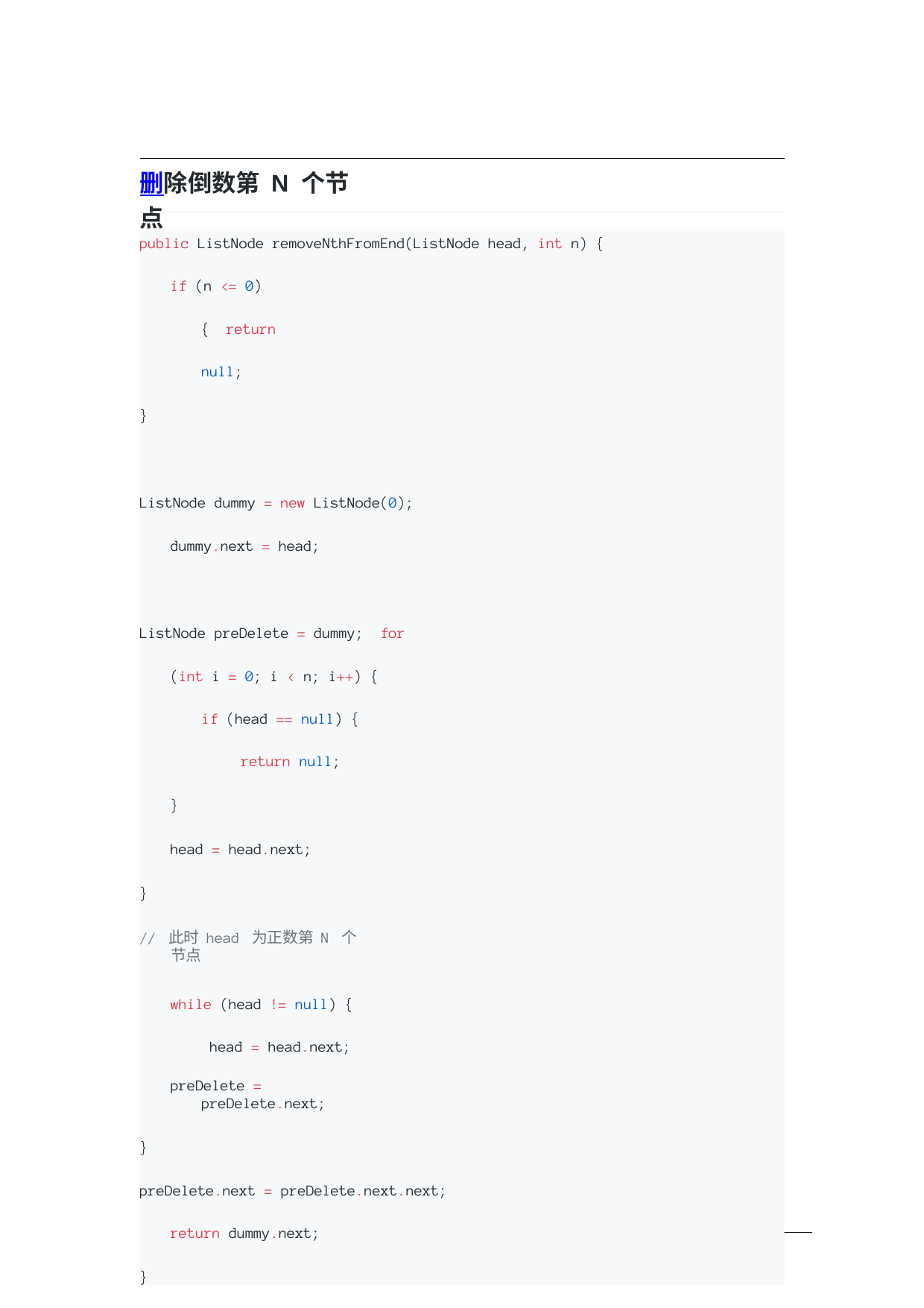

删除倒数第N 个节点

public ListNode removeNthFromEnd(ListNode head, int n) {
if (n <= 0) {  return null;

}

ListNode dummy = new ListNode(0);  dummy.next = head;

ListNode preDelete = dummy;  for (int i = 0; i < n; i++) {
if (head == null) {  return null;

}

head = head.next;

}

// 此时 head 为正数第 N 个节点
while (head != null) {  head = head.next;

preDelete = preDelete.next;

}
preDelete.next = preDelete.next.next;  return dummy.next;

}